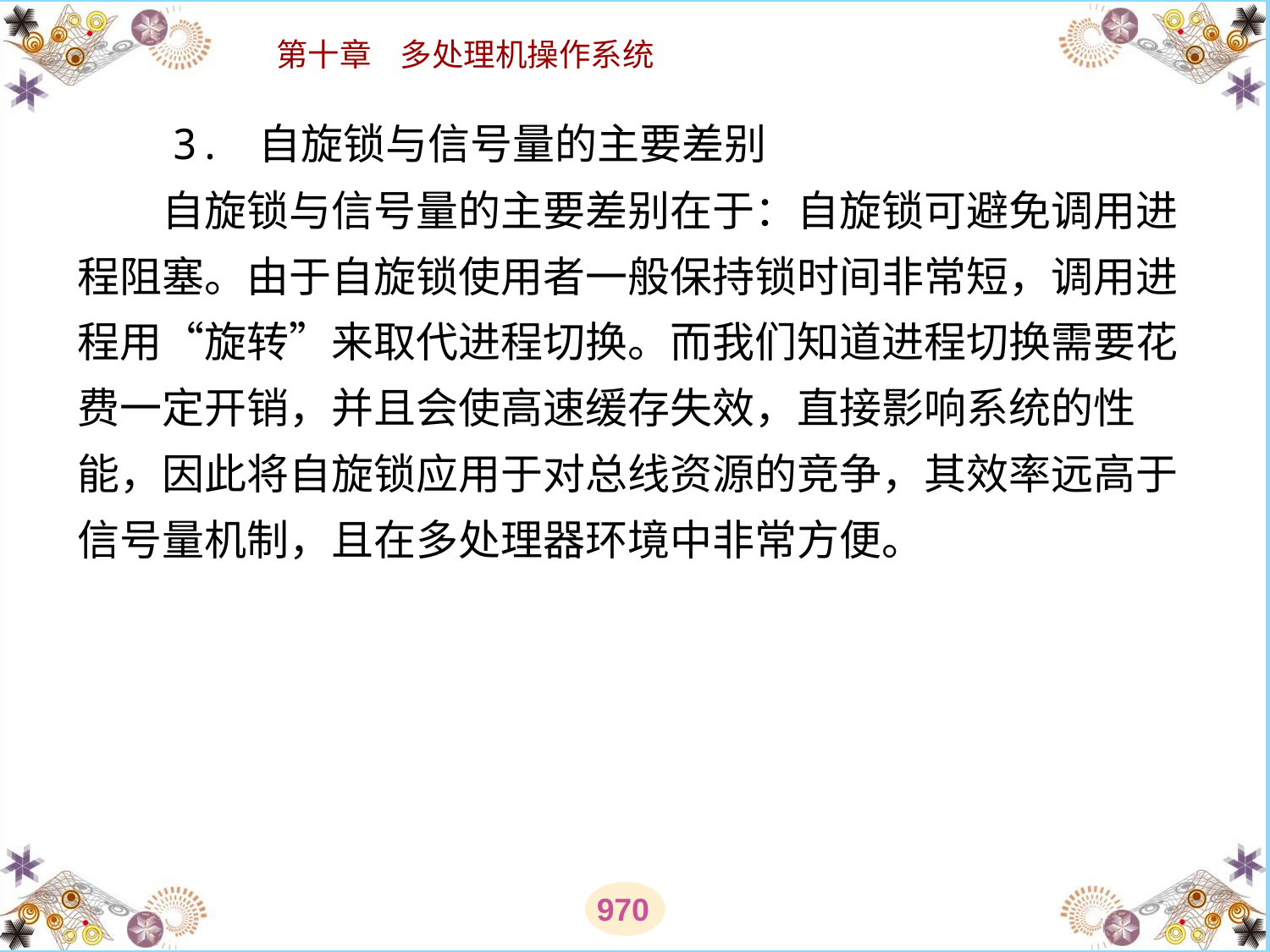

# 3. 自旋锁与信号量的主要差别 　　自旋锁与信号量的主要差别在于：自旋锁可避免调用进程阻塞。由于自旋锁使用者一般保持锁时间非常短，调用进程用“旋转”来取代进程切换。而我们知道进程切换需要花费一定开销，并且会使高速缓存失效，直接影响系统的性能，因此将自旋锁应用于对总线资源的竞争，其效率远高于信号量机制，且在多处理器环境中非常方便。